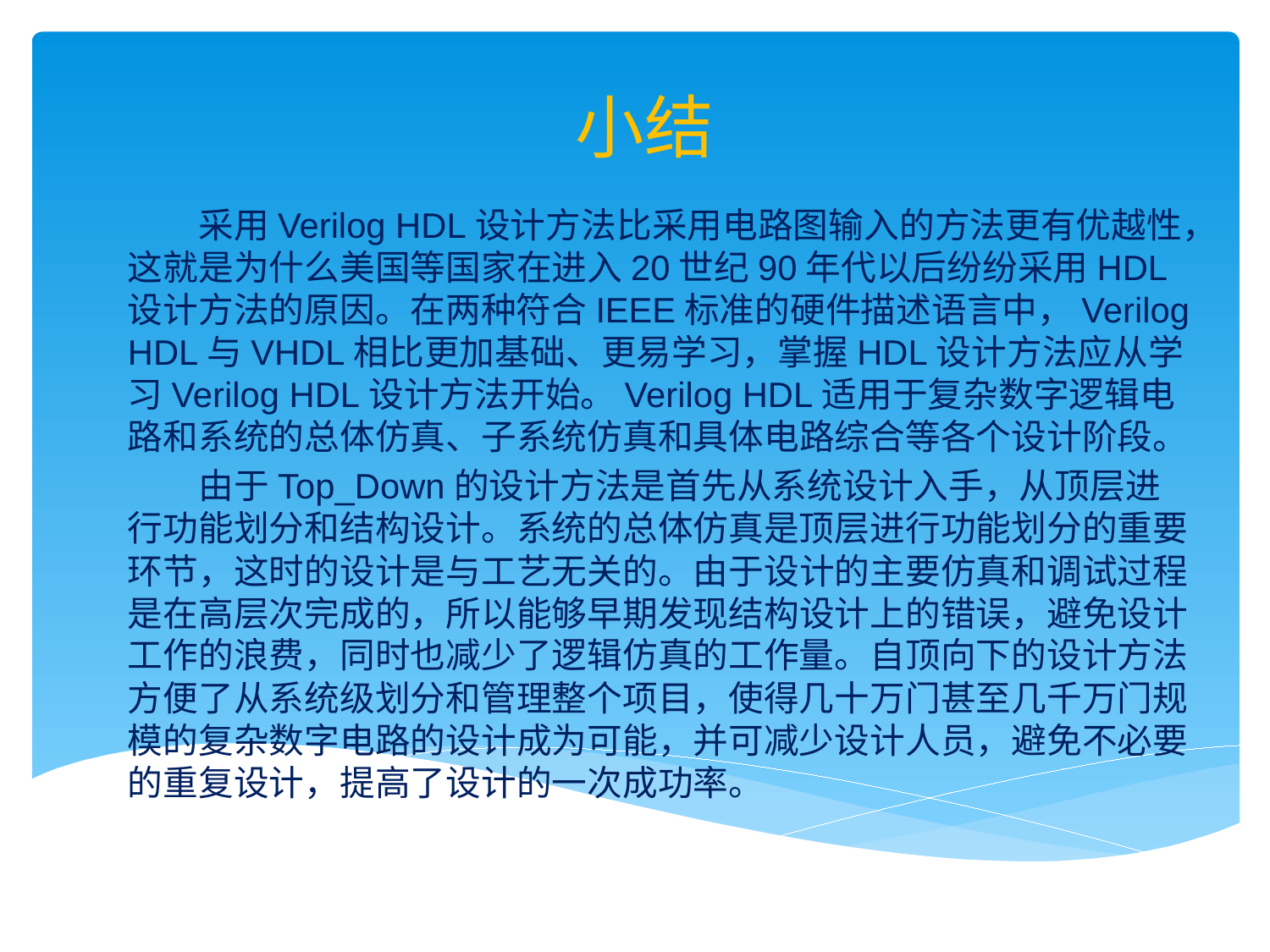

# 小结
        采用Verilog HDL设计方法比采用电路图输入的方法更有优越性，这就是为什么美国等国家在进入20世纪90年代以后纷纷采用HDL设计方法的原因。在两种符合IEEE标准的硬件描述语言中，Verilog HDL与VHDL相比更加基础、更易学习，掌握HDL设计方法应从学习Verilog HDL设计方法开始。Verilog HDL适用于复杂数字逻辑电路和系统的总体仿真、子系统仿真和具体电路综合等各个设计阶段。
        由于Top_Down的设计方法是首先从系统设计入手，从顶层进行功能划分和结构设计。系统的总体仿真是顶层进行功能划分的重要环节，这时的设计是与工艺无关的。由于设计的主要仿真和调试过程是在高层次完成的，所以能够早期发现结构设计上的错误，避免设计工作的浪费，同时也减少了逻辑仿真的工作量。自顶向下的设计方法方便了从系统级划分和管理整个项目，使得几十万门甚至几千万门规模的复杂数字电路的设计成为可能，并可减少设计人员，避免不必要的重复设计，提高了设计的一次成功率。